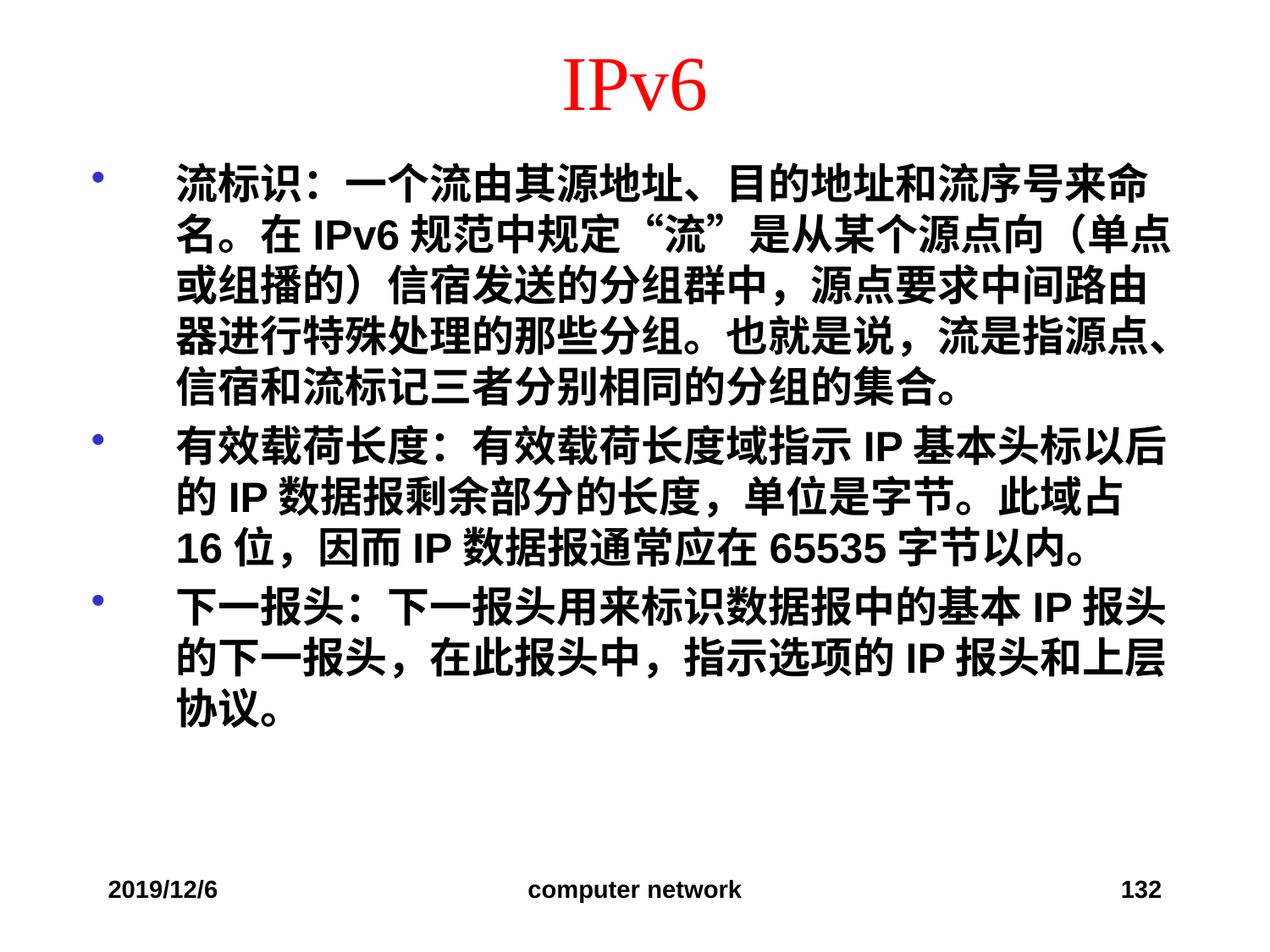

# IPv6
流标识：一个流由其源地址、目的地址和流序号来命名。在IPv6规范中规定“流”是从某个源点向（单点或组播的）信宿发送的分组群中，源点要求中间路由器进行特殊处理的那些分组。也就是说，流是指源点、信宿和流标记三者分别相同的分组的集合。
有效载荷长度：有效载荷长度域指示IP基本头标以后的IP数据报剩余部分的长度，单位是字节。此域占16位，因而IP数据报通常应在65535字节以内。
下一报头：下一报头用来标识数据报中的基本IP报头的下一报头，在此报头中，指示选项的IP报头和上层协议。
2019/12/6
computer network
132